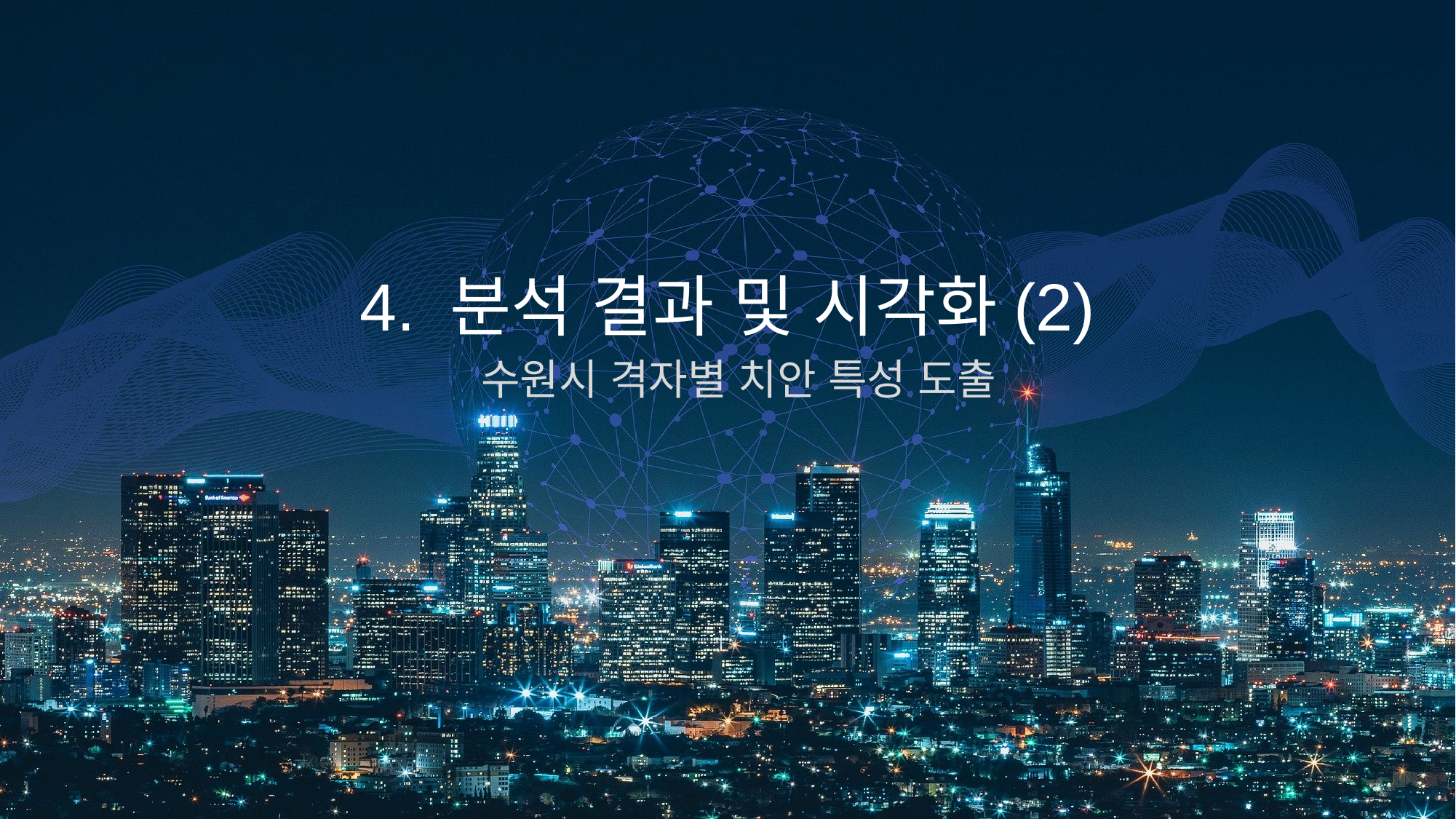

4. 분석 결과 및 시각화(2)
 수원시 격자별 치안 특성 도출